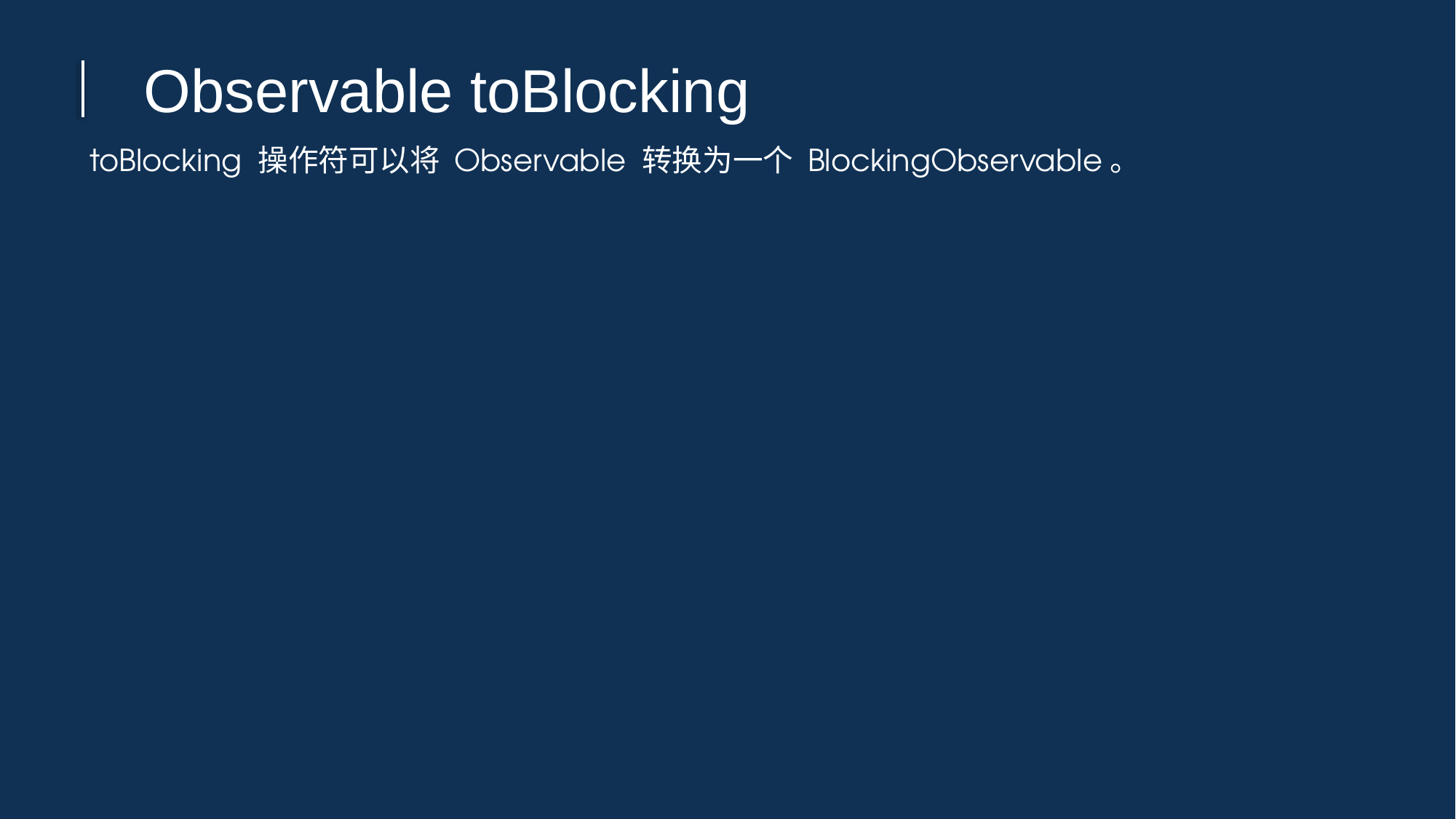

Observable toBlocking
toBlocking 操作符可以将 Observable 转换为一个 BlockingObservable。